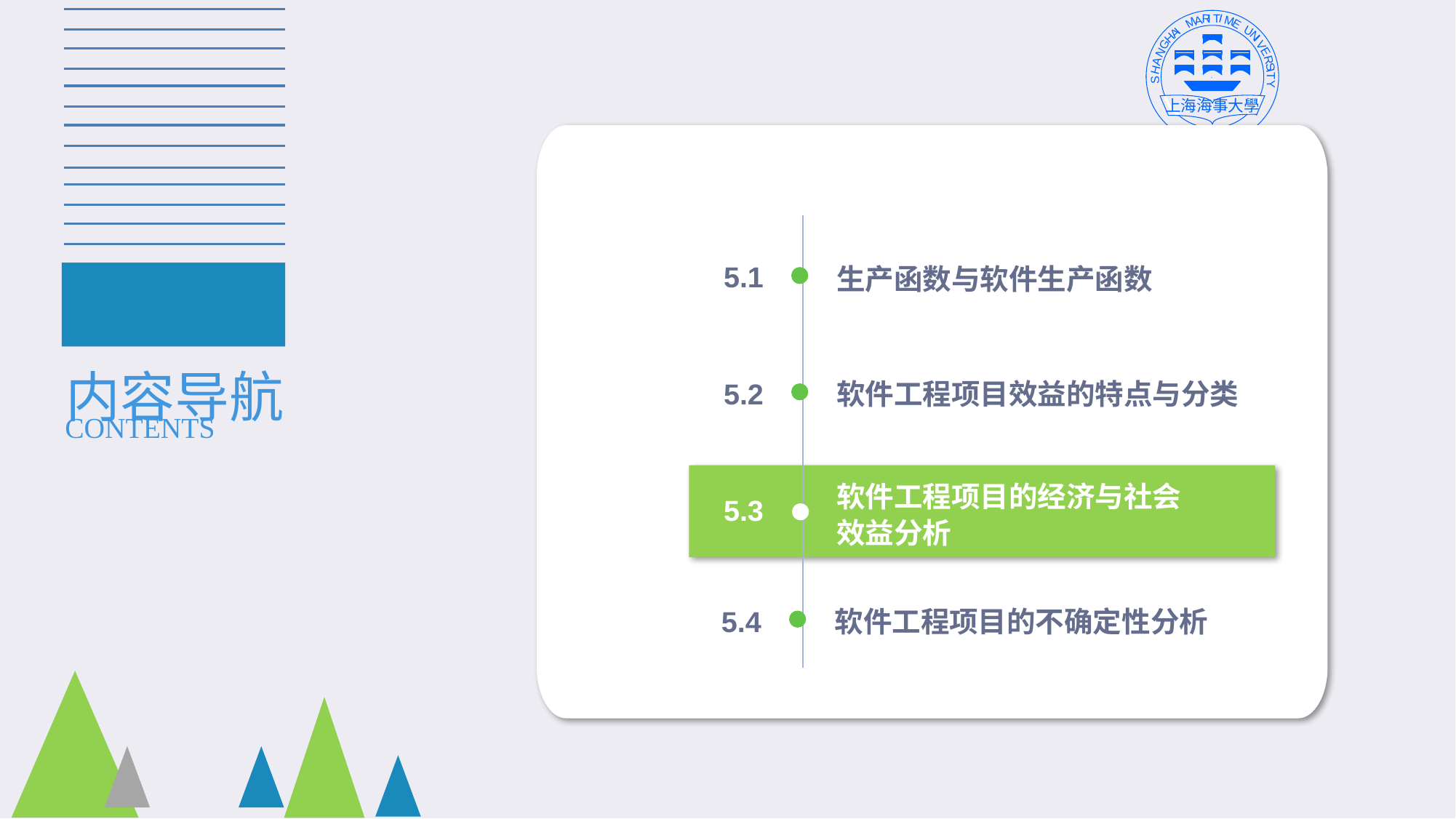

5.1
生产函数与软件生产函数

内容导航
5.2
软件工程项目效益的特点与分类

CONTENTS

软件工程项目的经济与社会效益分析
5.3

5.4
软件工程项目的不确定性分析

383